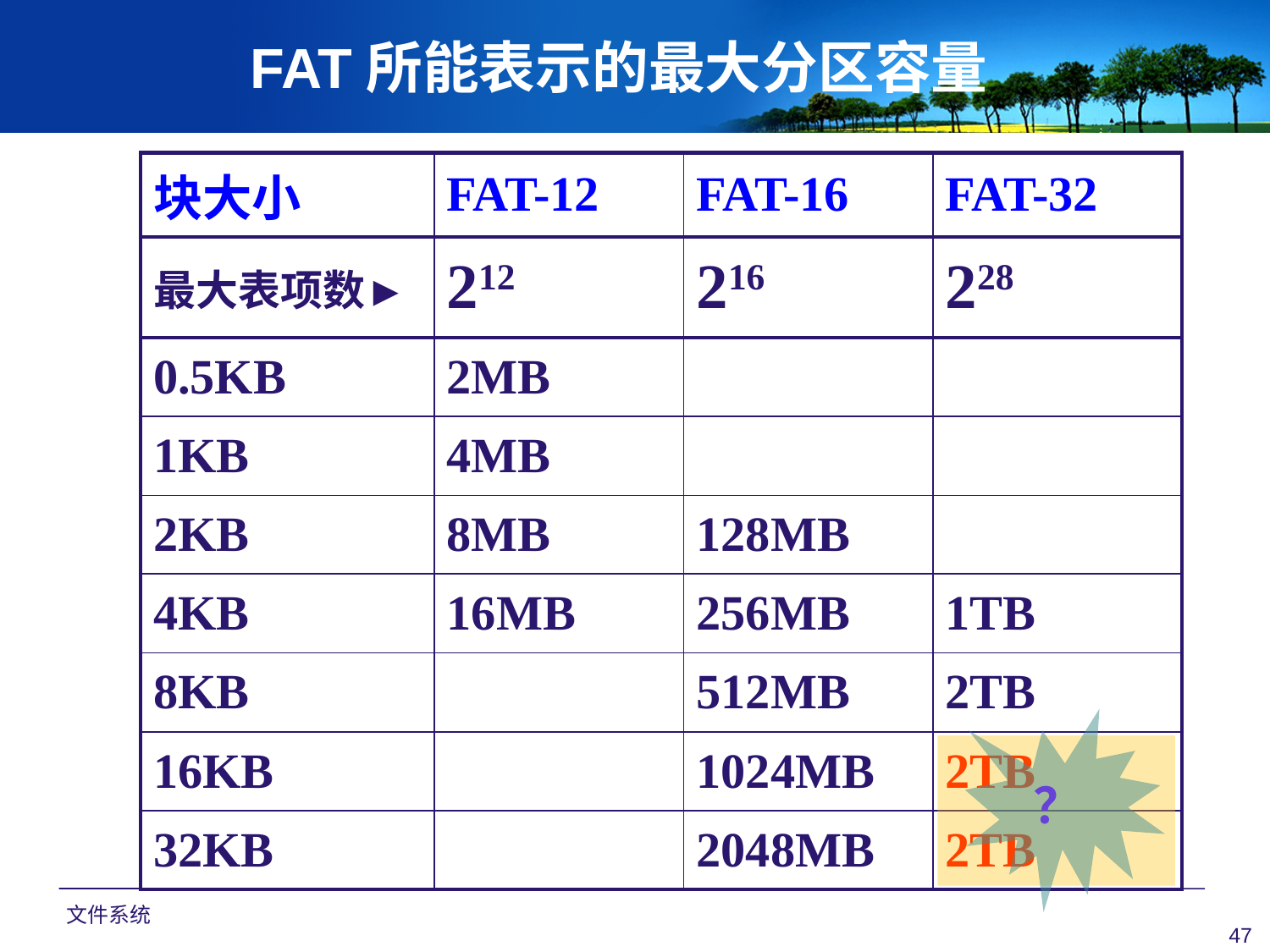

FAT所能表示的最大分区容量
| 块大小 | FAT-12 | FAT-16 | FAT-32 |
| --- | --- | --- | --- |
| 最大表项数► | 212 | 216 | 228 |
| 0.5KB | 2MB |  |  |
| 1KB | 4MB |  |  |
| 2KB | 8MB | 128MB |  |
| 4KB | 16MB | 256MB | 1TB |
| 8KB |  | 512MB | 2TB |
| 16KB |  | 1024MB | 2TB |
| 32KB |  | 2048MB | 2TB |
？

文件系统
47